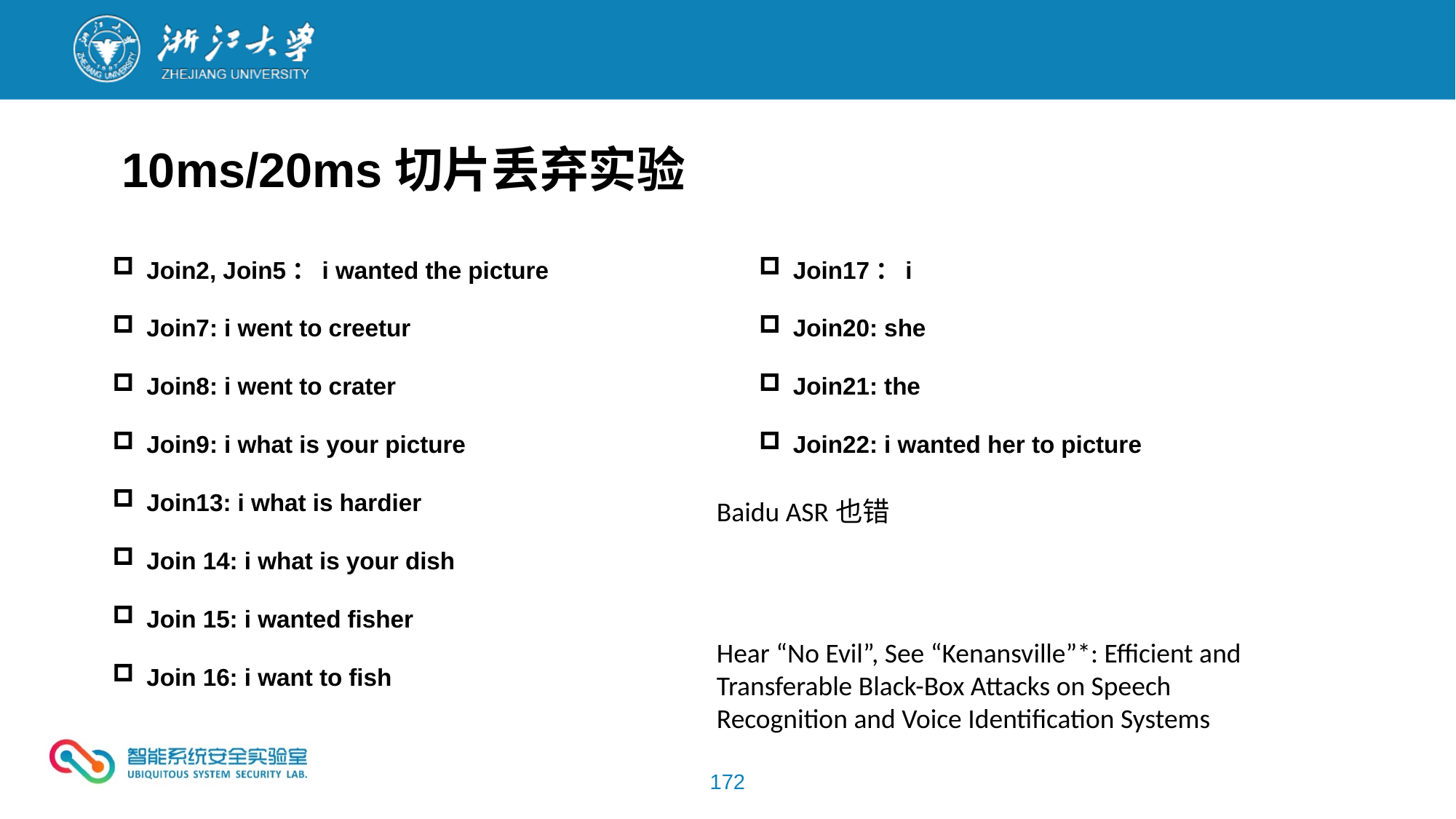

10ms/20ms切片丢弃实验
Join2, Join5：i wanted the picture
Join7: i went to creetur
Join8: i went to crater
Join9: i what is your picture
Join13: i what is hardier
Join 14: i what is your dish
Join 15: i wanted fisher
Join 16: i want to fish
Join17：i
Join20: she
Join21: the
Join22: i wanted her to picture
Baidu ASR也错
Hear “No Evil”, See “Kenansville”*: Efficient and
Transferable Black-Box Attacks on Speech
Recognition and Voice Identification Systems